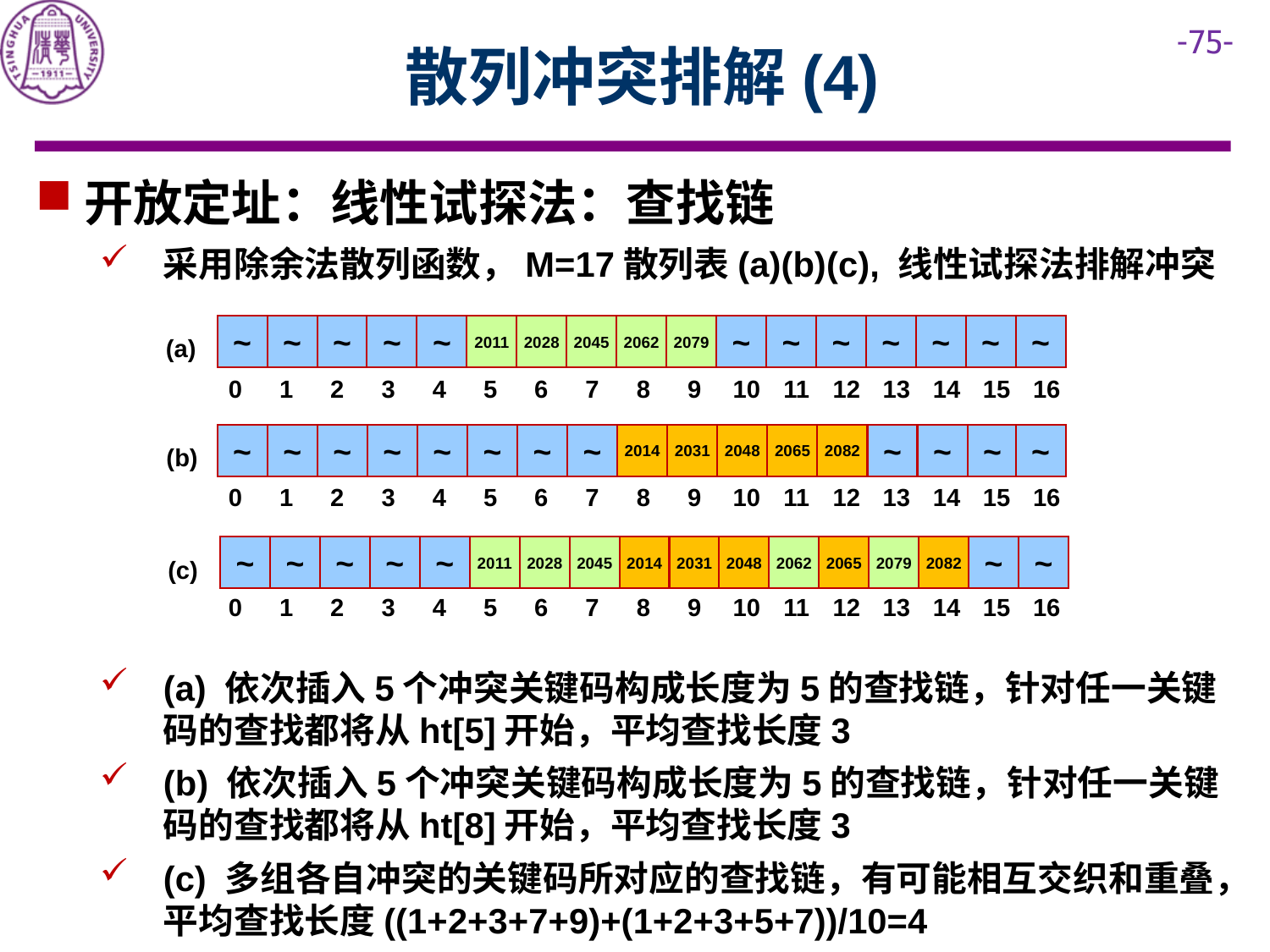

# 散列冲突排解(4)
开放定址：线性试探法：查找链
采用除余法散列函数，M=17散列表(a)(b)(c), 线性试探法排解冲突

(a) 依次插入5个冲突关键码构成长度为5的查找链，针对任一关键码的查找都将从ht[5]开始，平均查找长度3
(b) 依次插入5个冲突关键码构成长度为5的查找链，针对任一关键码的查找都将从ht[8]开始，平均查找长度3
(c) 多组各自冲突的关键码所对应的查找链，有可能相互交织和重叠，平均查找长度((1+2+3+7+9)+(1+2+3+5+7))/10=4

~
~
~
~
~
2011
2028
2045
2062
2079
~
~
~
~
~
~
~
(a)
0
1
2
3
4
5
6
7
8
9
10
11
12
13
14
15
16
~
~
~
~
~
~
~
~
2014
2031
2048
2065
2082
~
~
~
~
(b)
0
1
2
3
4
5
6
7
8
9
10
11
12
13
14
15
16
~
~
~
~
~
2011
2028
2045
2014
2031
2048
2062
2065
2079
2082
~
~
(c)
0
1
2
3
4
5
6
7
8
9
10
11
12
13
14
15
16